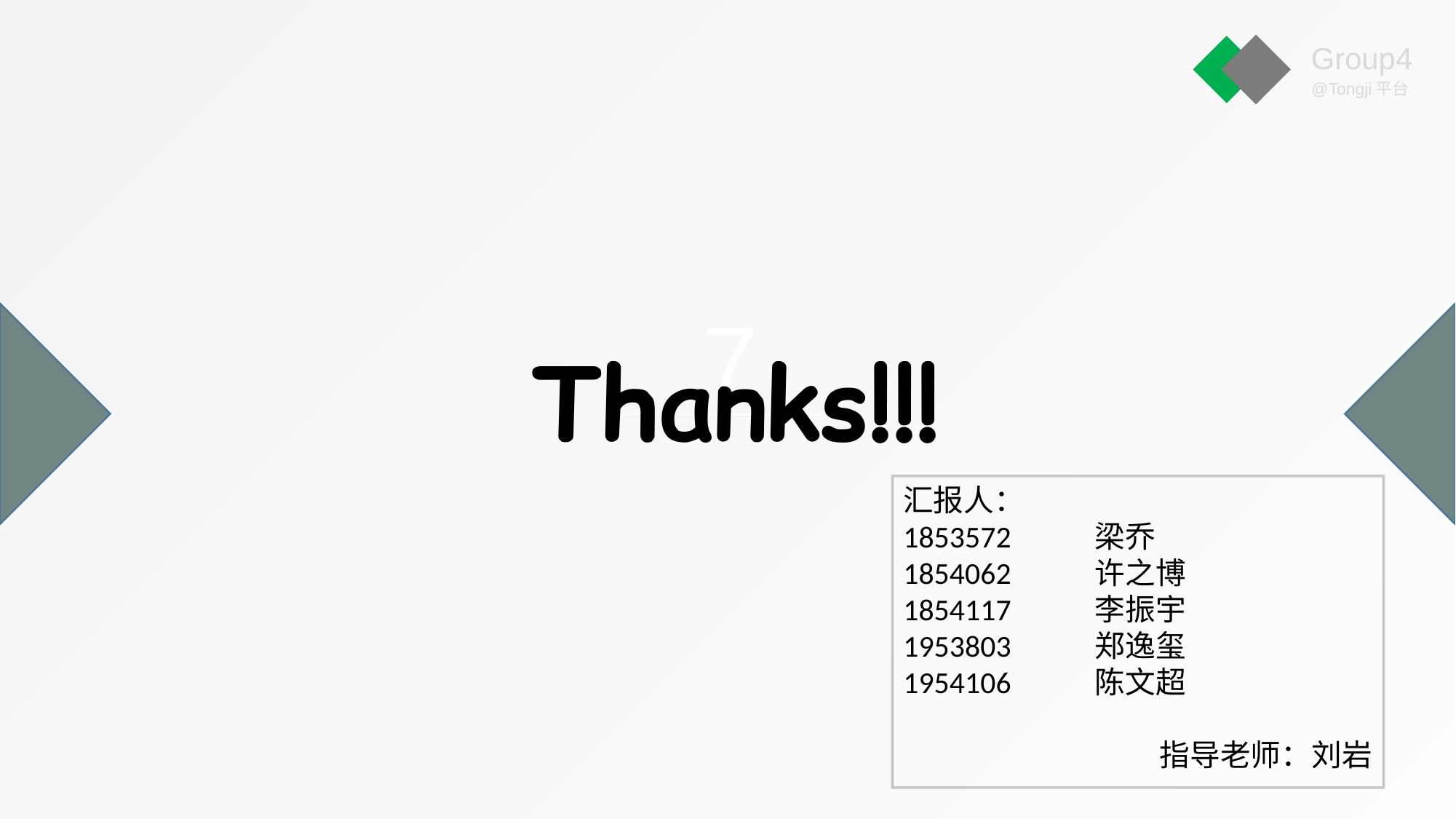

7

Thanks!!!
汇报人：
1853572           梁乔
1854062           许之博
1854117           李振宇
1953803           郑逸玺
1954106           陈文超

                                     指导老师：刘岩